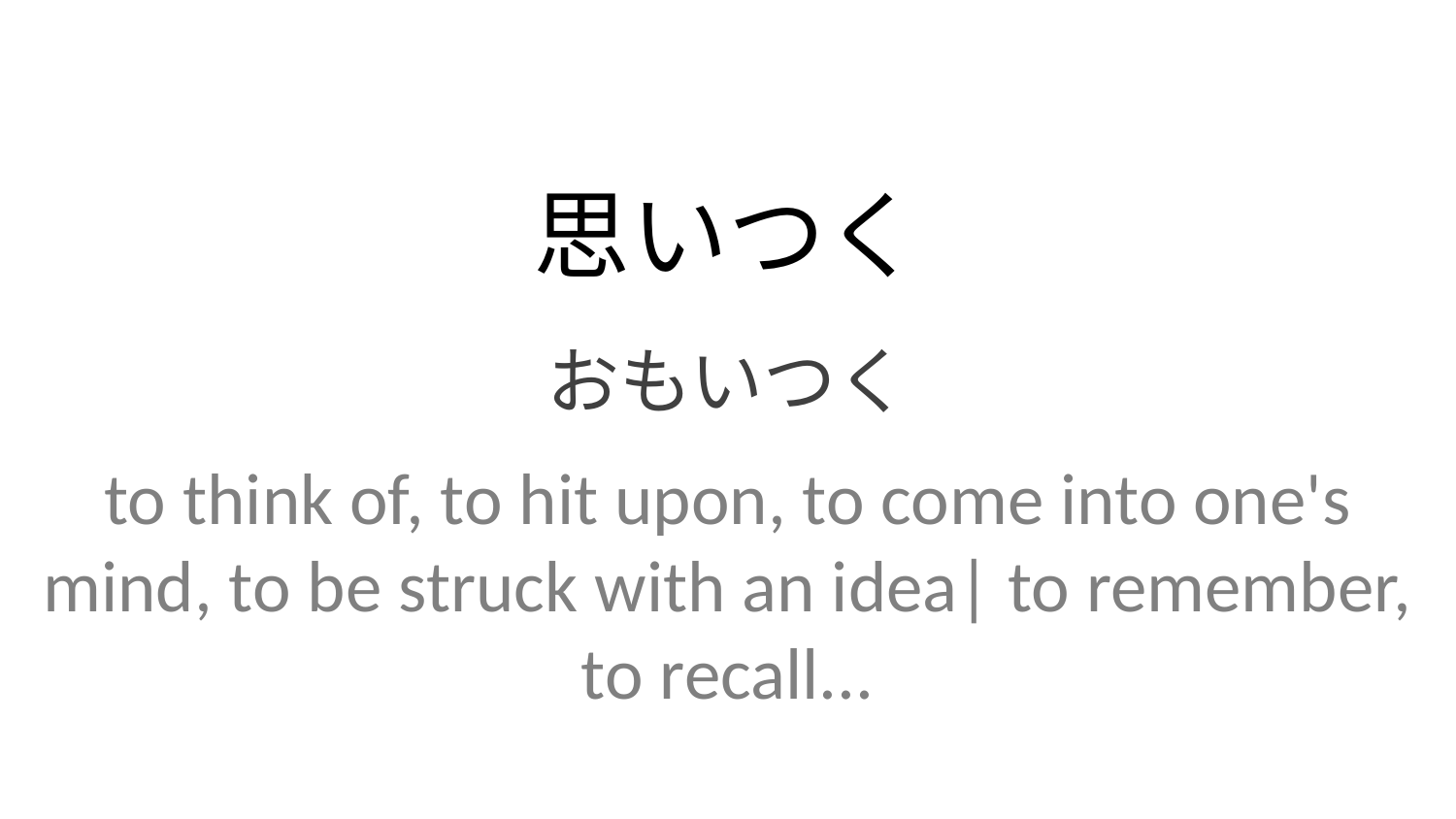

思いつく

おもいつく
to think of, to hit upon, to come into one's mind, to be struck with an idea| to remember, to recall...